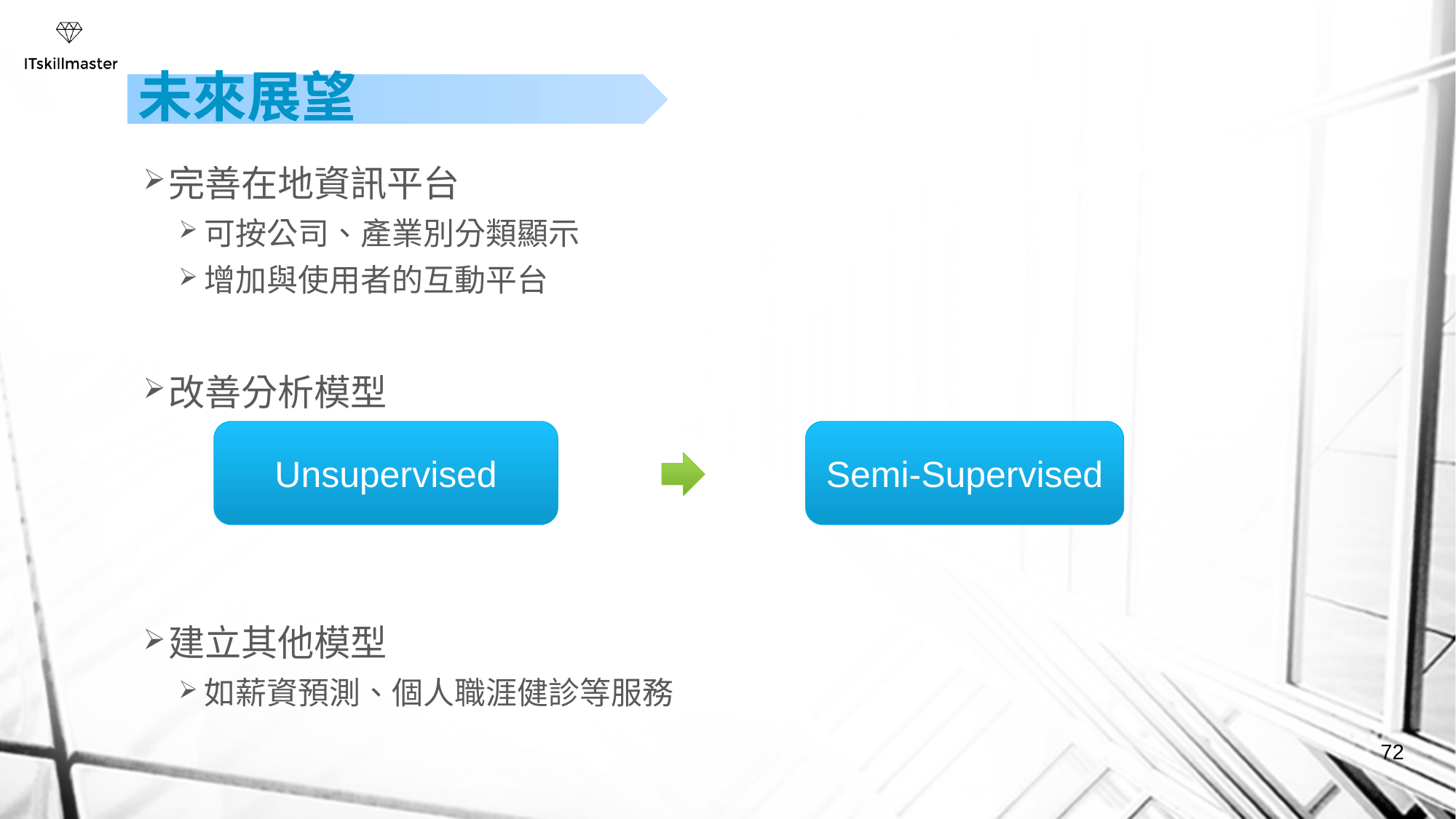

# 未來展望
完善在地資訊平台
可按公司、產業別分類顯示
增加與使用者的互動平台

改善分析模型

建立其他模型
如薪資預測、個人職涯健診等服務
Unsupervised
Semi-Supervised

72